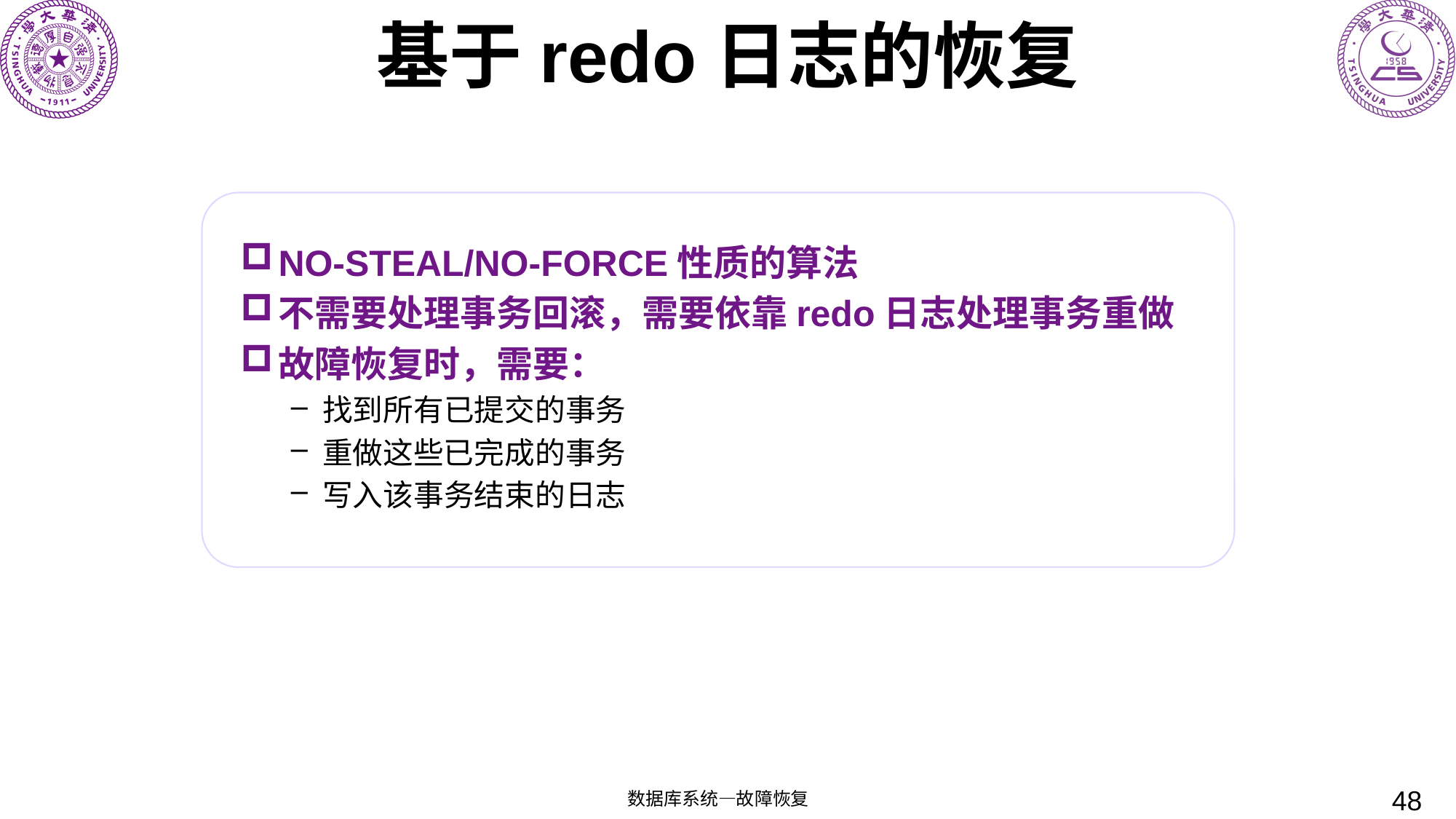

# 基于redo日志的恢复

NO-STEAL/NO-FORCE性质的算法
不需要处理事务回滚，需要依靠redo日志处理事务重做
故障恢复时，需要：
找到所有已提交的事务
重做这些已完成的事务
写入该事务结束的日志

48
数据库系统—故障恢复